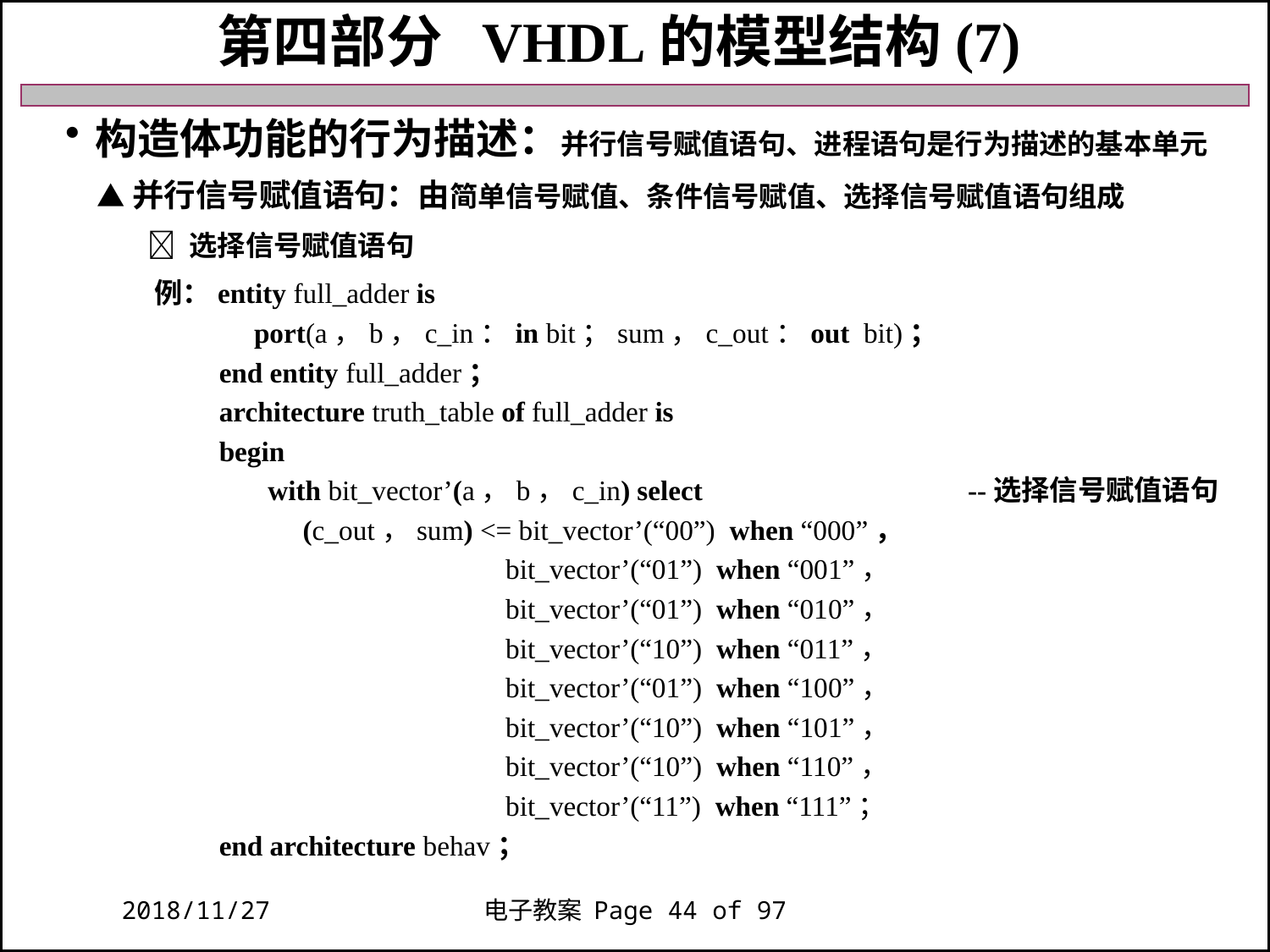

第四部分  VHDL的模型结构(7)

构造体功能的行为描述：并行信号赋值语句、进程语句是行为描述的基本单元
     ▲并行信号赋值语句：由简单信号赋值、条件信号赋值、选择信号赋值语句组成
             • 选择信号赋值语句
             例：entity full_adder is
                           port(a，b，c_in：in bit；sum，c_out：out  bit)；
                      end entity full_adder；
                      architecture truth_table of full_adder is
                      begin
                             with bit_vector’(a，b，c_in) select                                      --选择信号赋值语句
                                  (c_out，sum) <= bit_vector’(“00”)  when “000”，
                                                               bit_vector’(“01”)  when “001”，
                                                               bit_vector’(“01”)  when “010”，
                                                               bit_vector’(“10”)  when “011”，
                                                               bit_vector’(“01”)  when “100”，
                                                               bit_vector’(“10”)  when “101”，
                                                               bit_vector’(“10”)  when “110”，
                                                               bit_vector’(“11”)  when “111”；
                      end architecture behav；

2018/11/27
电子教案 Page 44 of 97